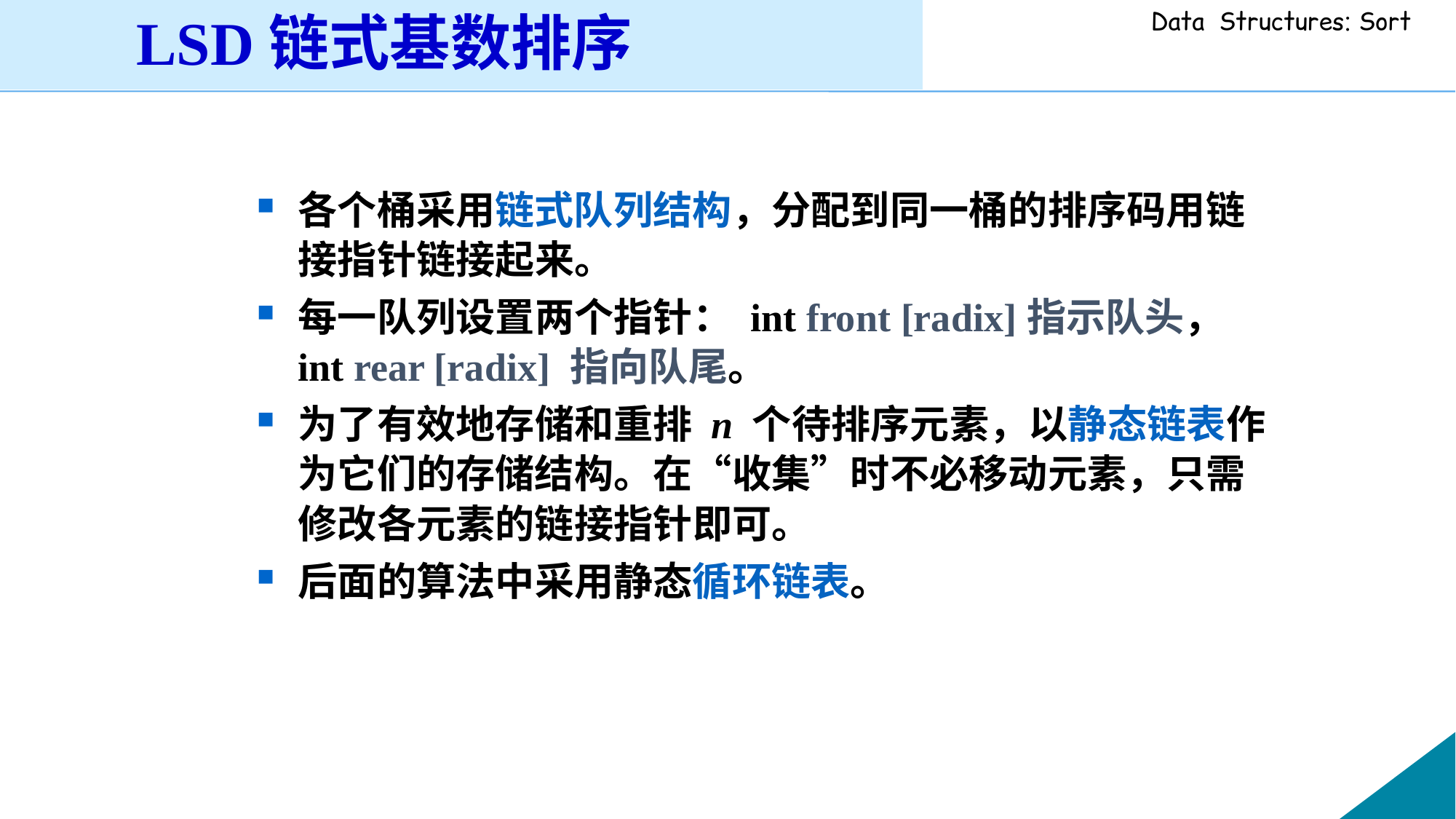

LSD链式基数排序
各个桶采用链式队列结构，分配到同一桶的排序码用链接指针链接起来。
每一队列设置两个指针： int front [radix]指示队头， int rear [radix] 指向队尾。
为了有效地存储和重排 n 个待排序元素，以静态链表作为它们的存储结构。在“收集”时不必移动元素，只需修改各元素的链接指针即可。
后面的算法中采用静态循环链表。